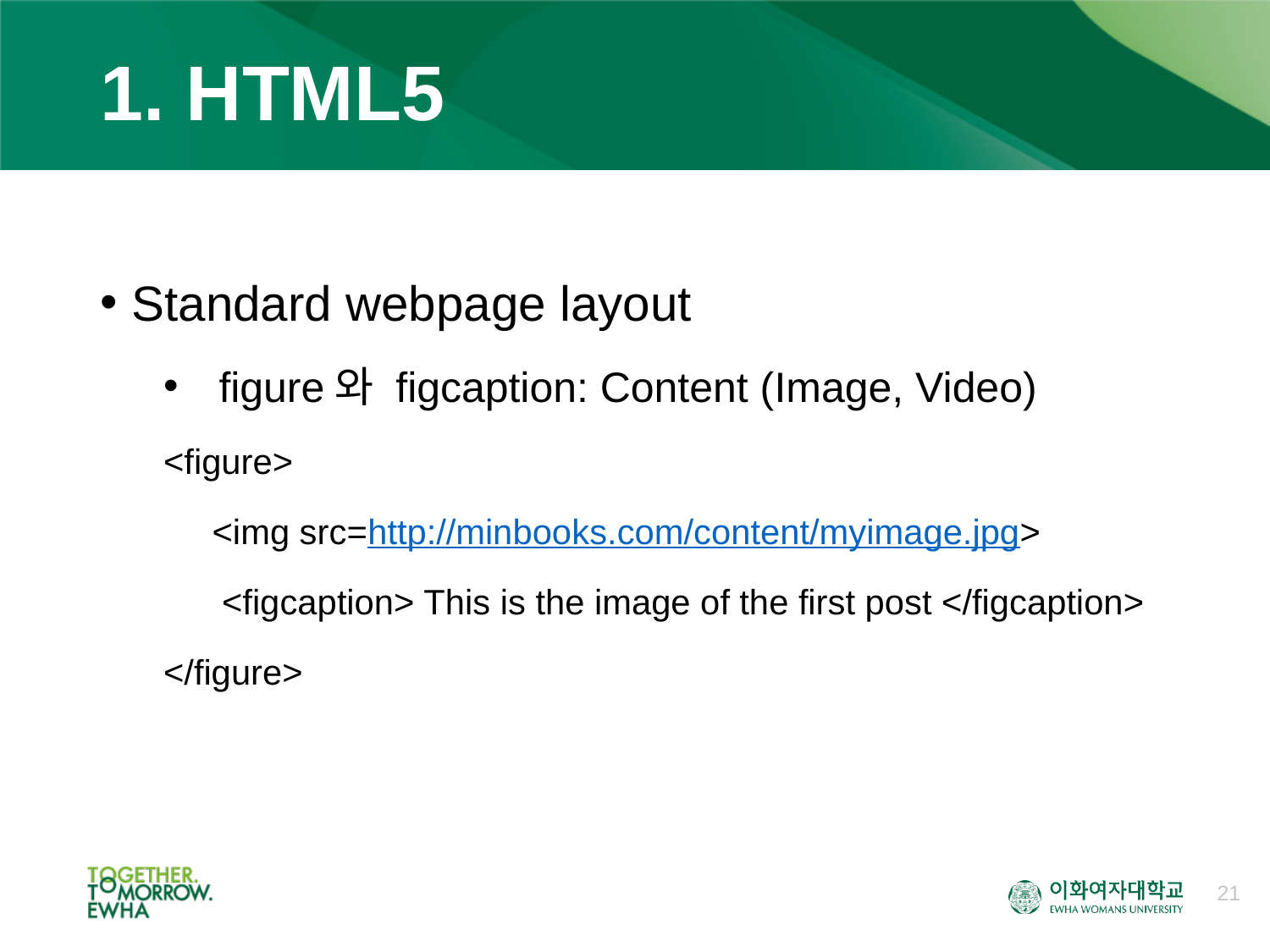

# 1. HTML5
Standard webpage layout
  figure와 figcaption: Content (Image, Video)
<figure>
     <img src=http://minbooks.com/content/myimage.jpg>
      <figcaption> This is the image of the first post </figcaption>
</figure>

21